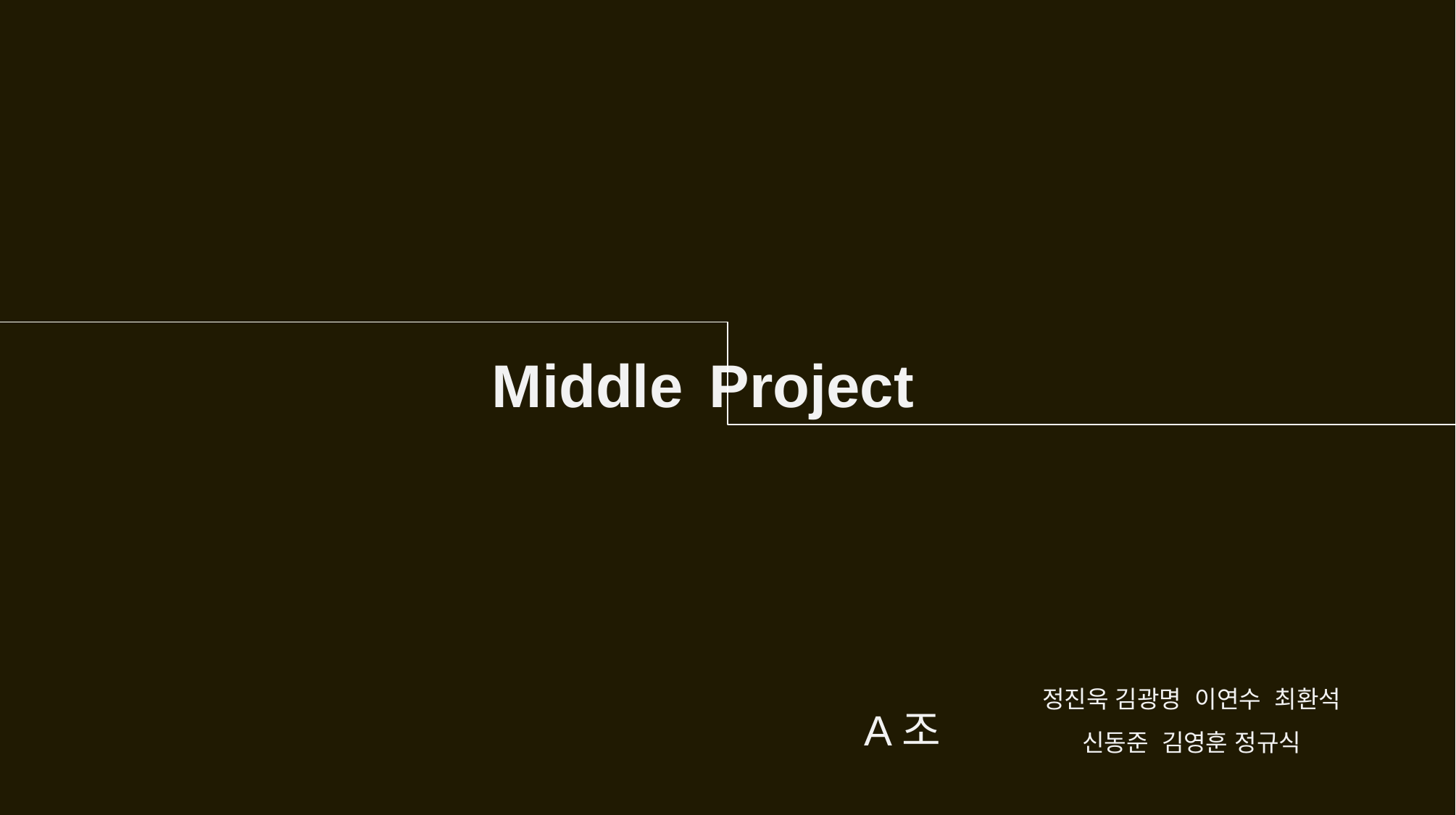

Middle	Project
정진욱 김광명  이연수  최환석
신동준  김영훈 정규식
A조